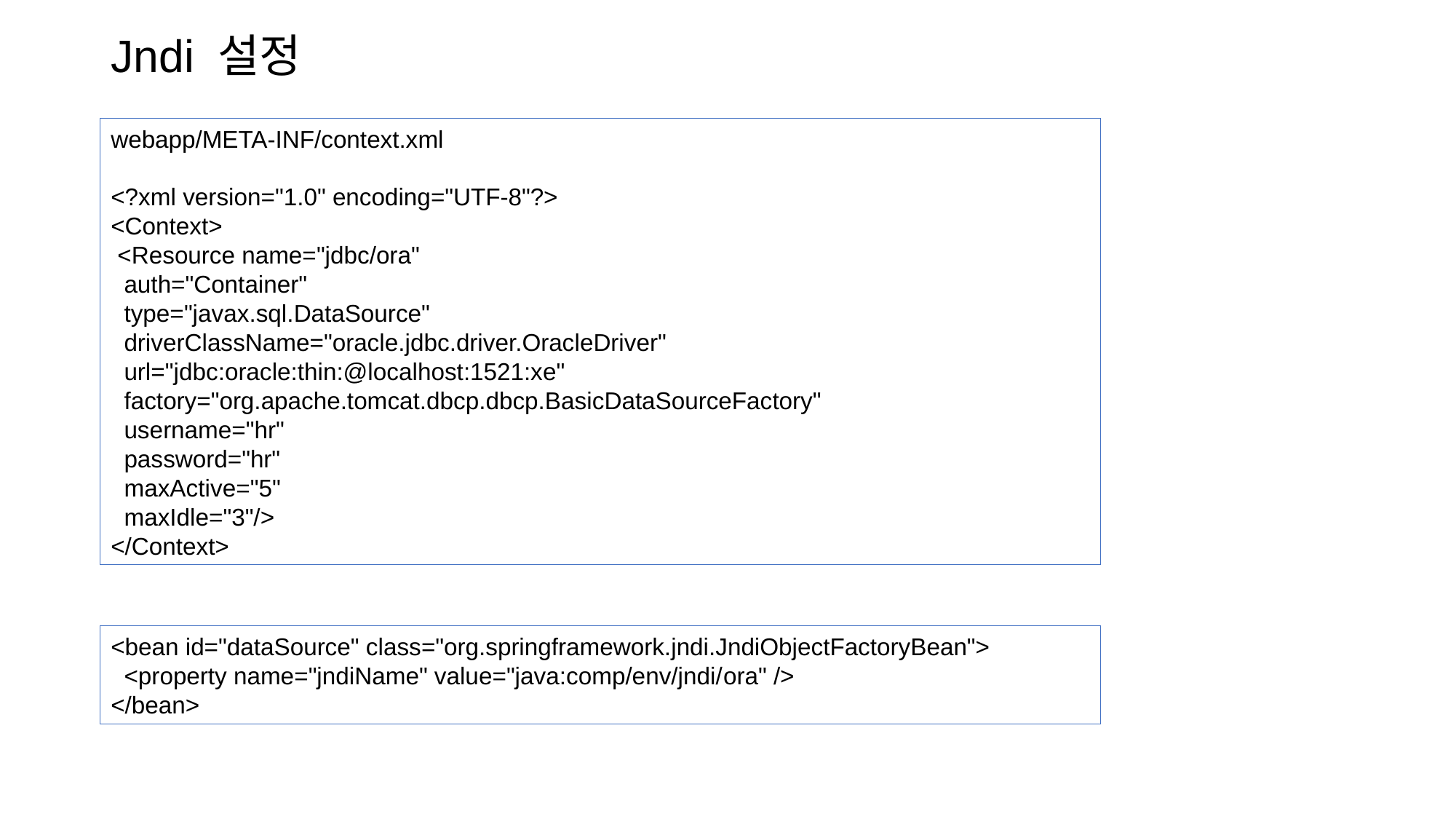

# Jndi 설정
webapp/META-INF/context.xml

<?xml version="1.0" encoding="UTF-8"?>
<Context>
 <Resource name="jdbc/ora"
  auth="Container"
  type="javax.sql.DataSource"
  driverClassName="oracle.jdbc.driver.OracleDriver"
  url="jdbc:oracle:thin:@localhost:1521:xe"
  factory="org.apache.tomcat.dbcp.dbcp.BasicDataSourceFactory"
  username="hr"
  password="hr"
  maxActive="5"
  maxIdle="3"/>
</Context>

<bean id="dataSource" class="org.springframework.jndi.JndiObjectFactoryBean">
  <property name="jndiName" value="java:comp/env/jndi/ora" />
</bean>